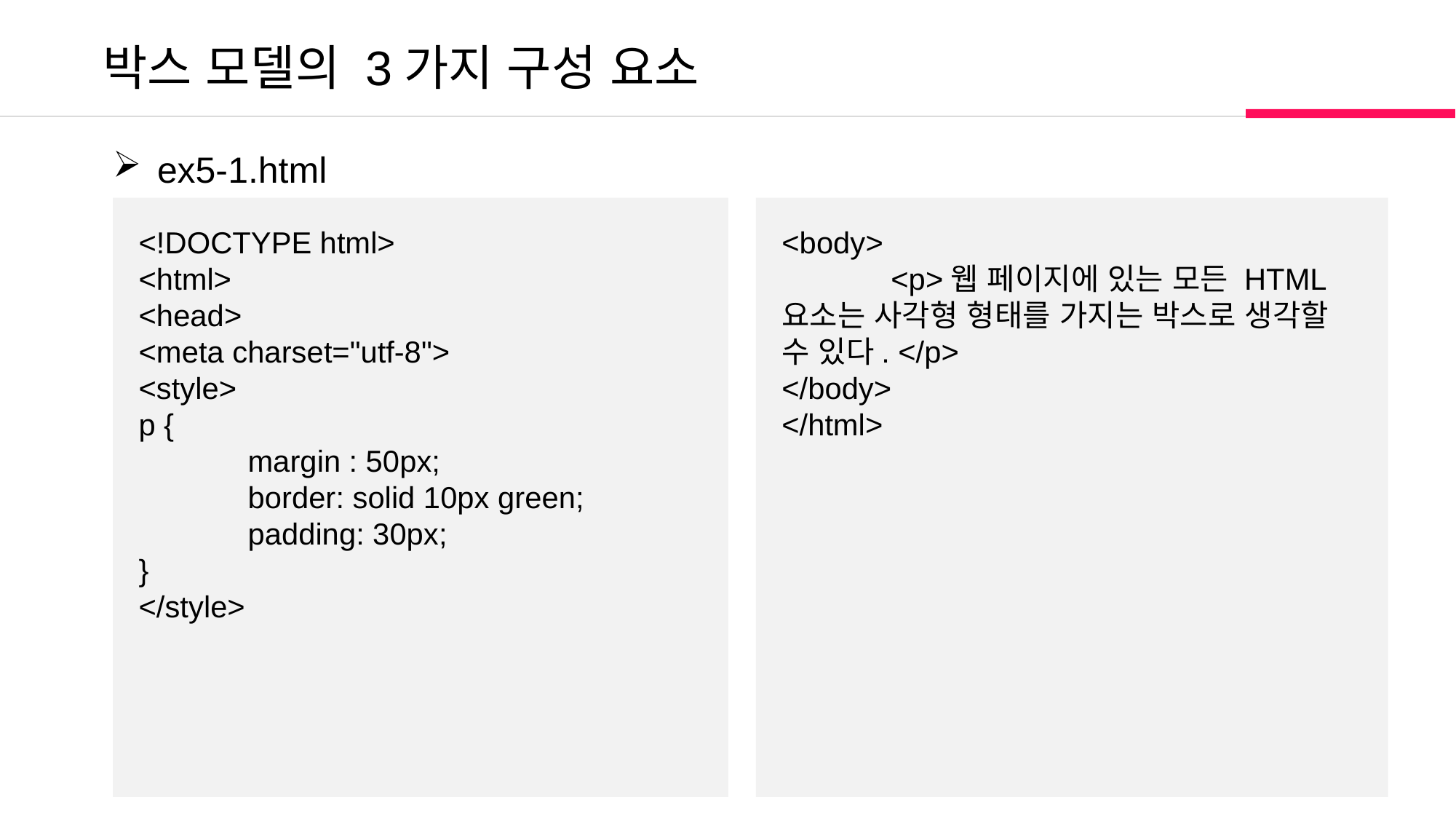

박스 모델의 3가지 구성 요소

 ex5-1.html
<!DOCTYPE html>
<html>
<head>
<meta charset="utf-8">
<style>
p {
	margin : 50px;
	border: solid 10px green;
	padding: 30px;
}
</style>
<body>
	<p>웹 페이지에 있는 모든 HTML 요소는 사각형 형태를 가지는 박스로 생각할 수 있다. </p>
</body>
</html>